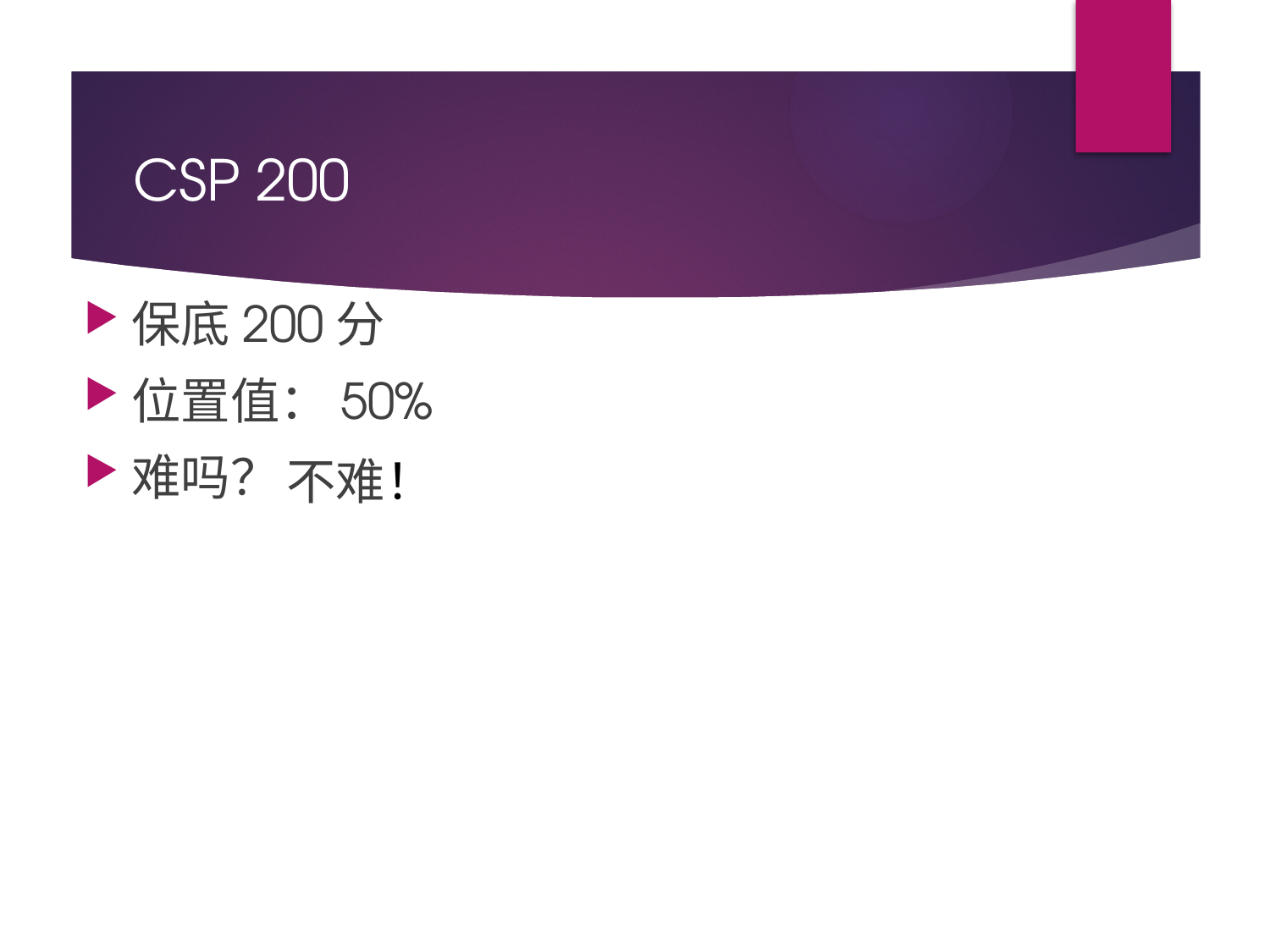

# CSP 200
保底200分
位置值：50%
难吗？
不难！